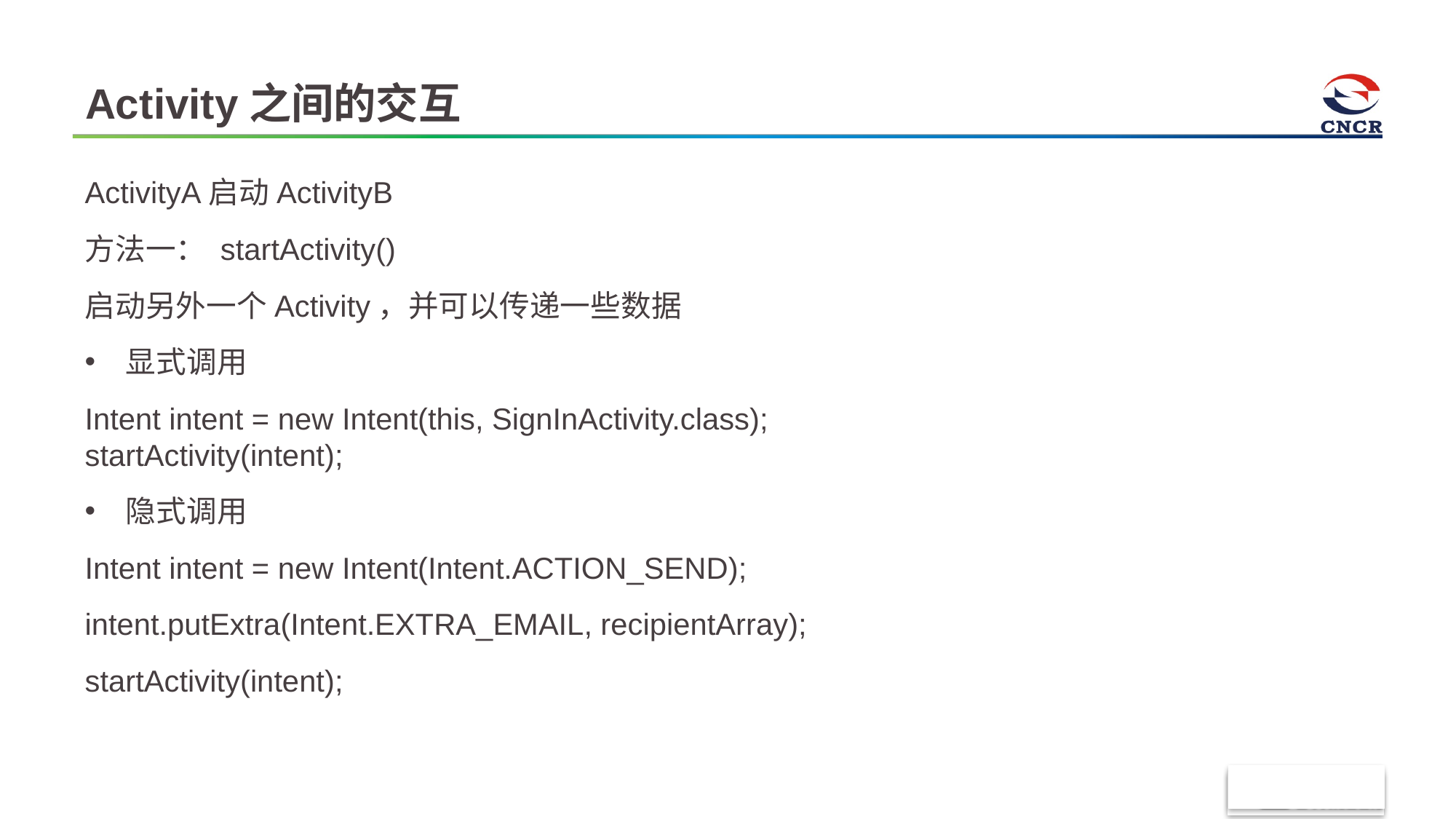

# Activity之间的交互
ActivityA启动ActivityB
方法一： startActivity()
启动另外一个Activity，并可以传递一些数据
显式调用
Intent intent = new Intent(this, SignInActivity.class);
startActivity(intent);
隐式调用
Intent intent = new Intent(Intent.ACTION_SEND);
intent.putExtra(Intent.EXTRA_EMAIL, recipientArray);
startActivity(intent);